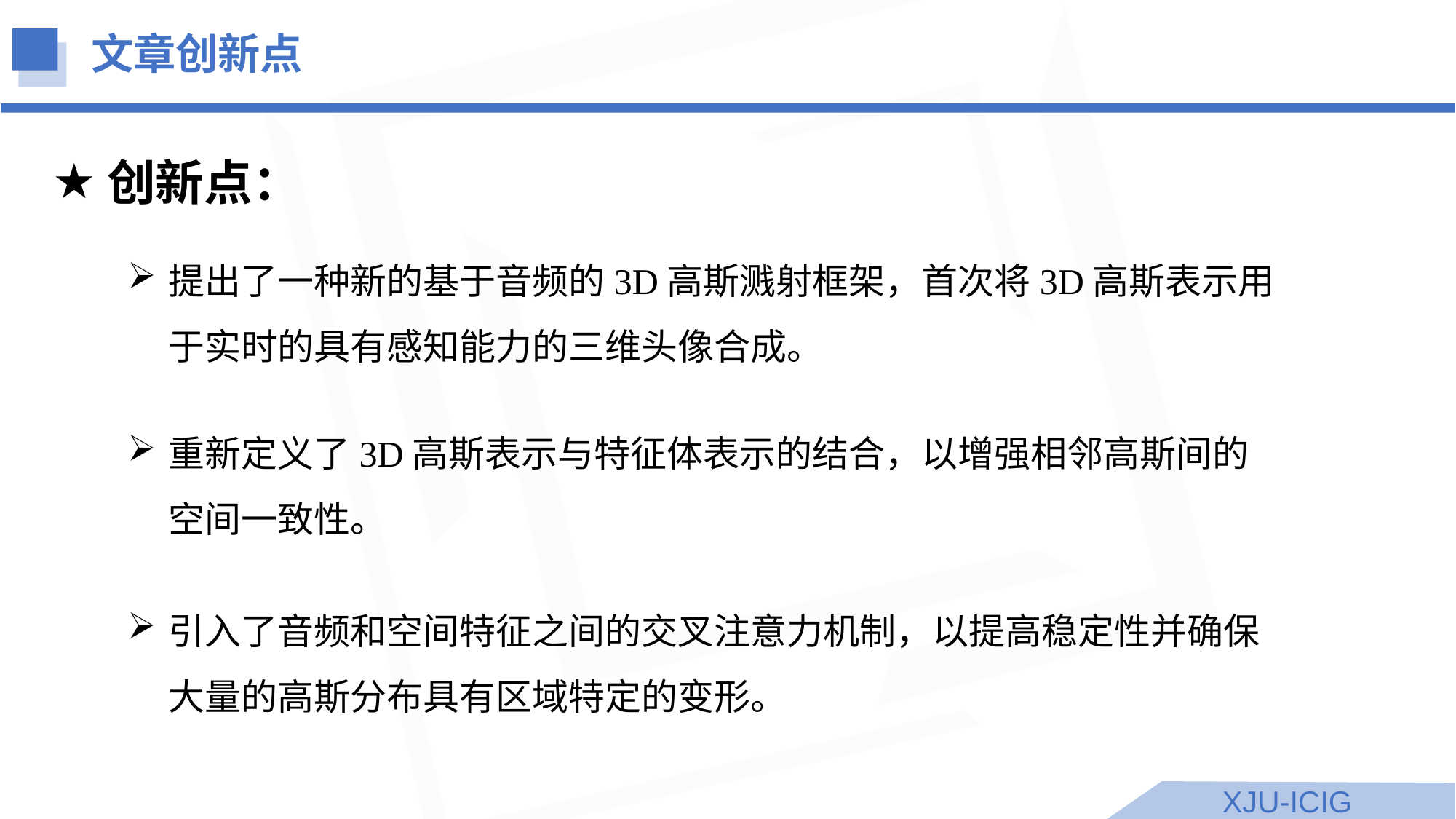

文章创新点

创新点：
提出了一种新的基于音频的3D高斯溅射框架，首次将3D高斯表示用于实时的具有感知能力的三维头像合成。
重新定义了3D高斯表示与特征体表示的结合，以增强相邻高斯间的空间一致性。
引入了音频和空间特征之间的交叉注意力机制，以提高稳定性并确保大量的高斯分布具有区域特定的变形。
XJU-ICIG